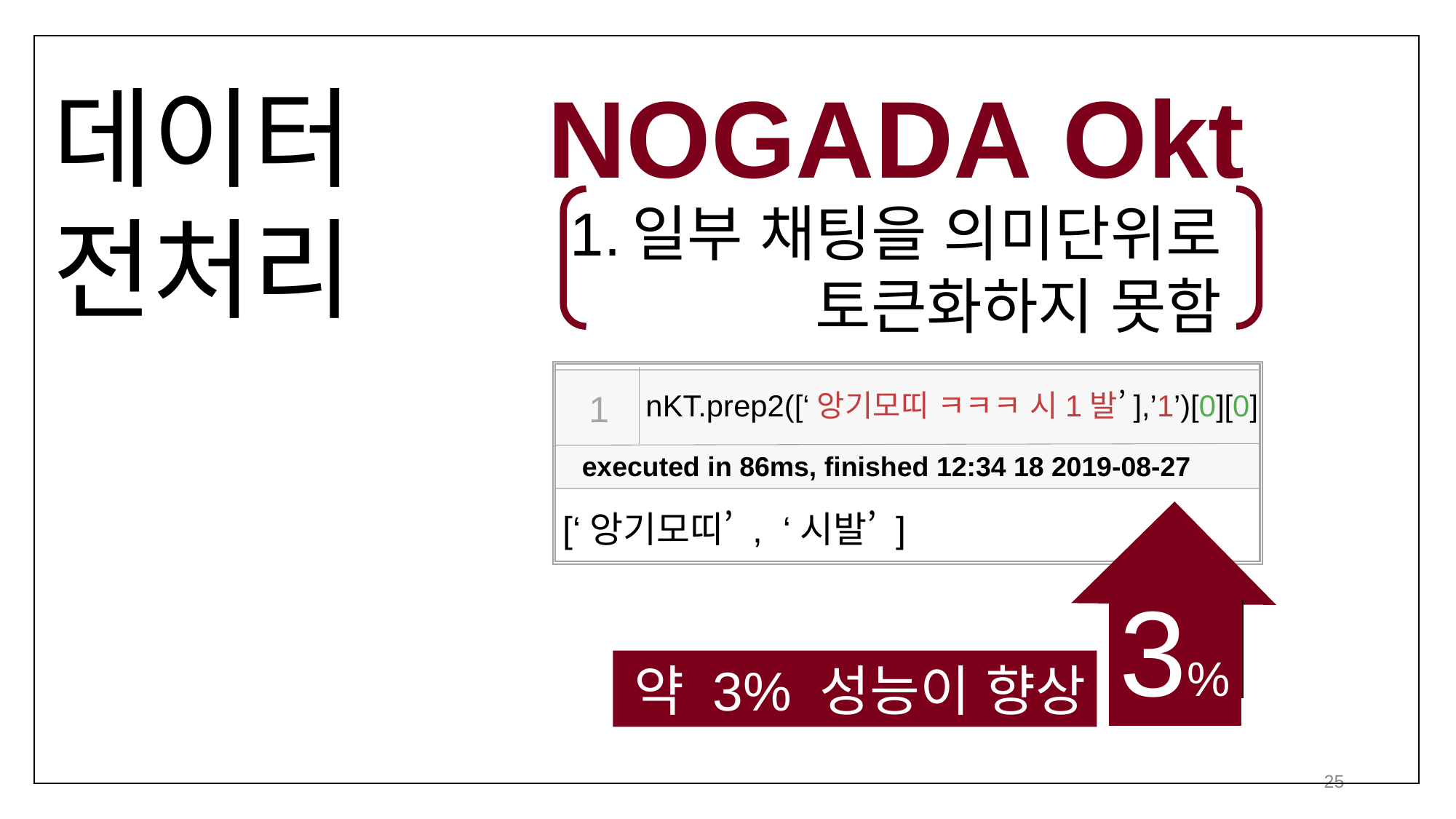

NOGADA Okt
데이터
전처리

일부 채팅을 의미단위로
토큰화하지 못함

1
nKT.prep2([‘앙기모띠 ㅋㅋㅋ 시1발’],’1’)[0][0]
executed in 86ms, finished 12:34 18 2019-08-27
[‘앙기모띠’ ,  ‘시발’ ]
3%

약 3% 성능이 향상
25